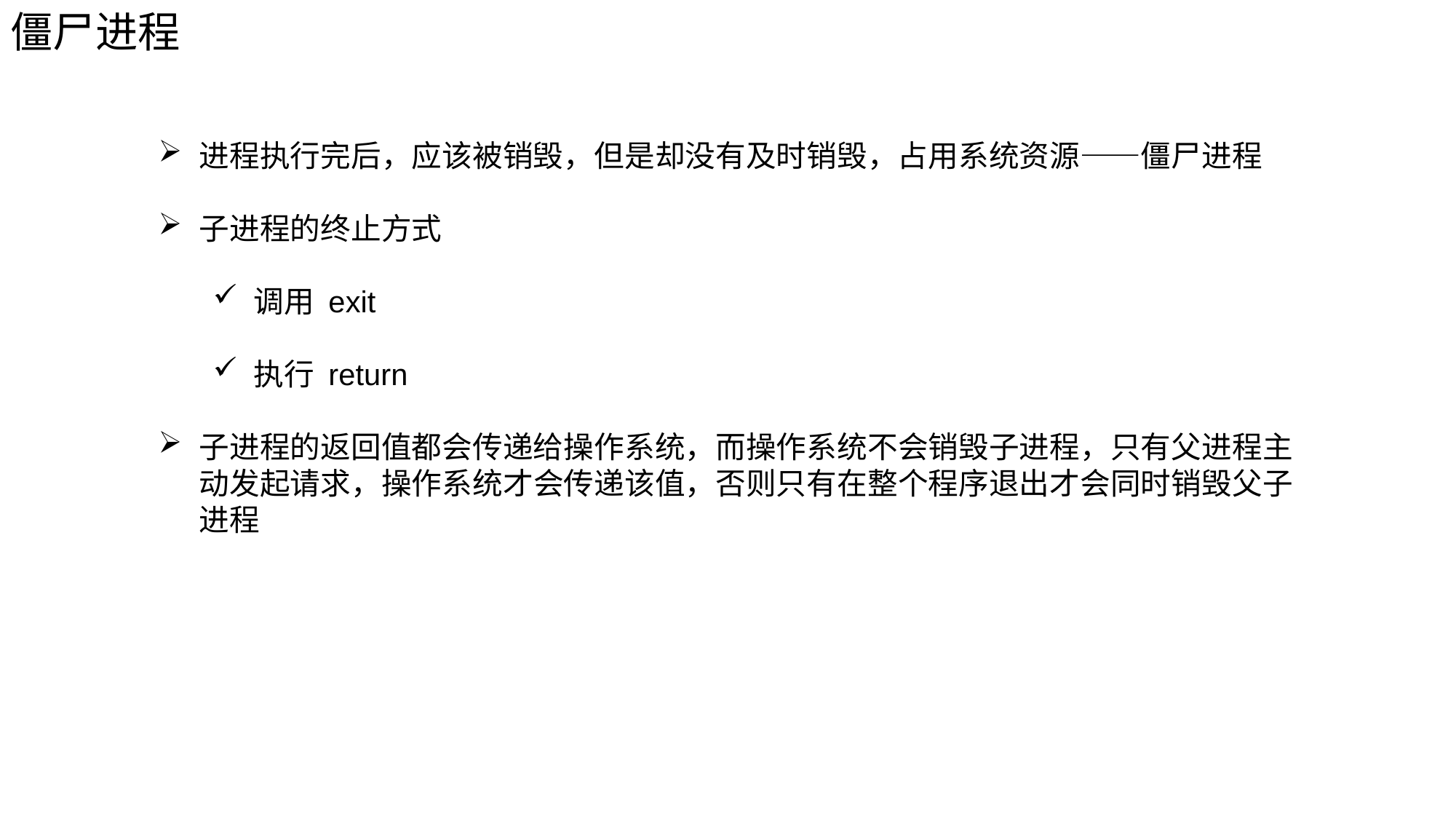

僵尸进程
进程执行完后，应该被销毁，但是却没有及时销毁，占用系统资源——僵尸进程

子进程的终止方式

调用 exit

执行 return

子进程的返回值都会传递给操作系统，而操作系统不会销毁子进程，只有父进程主动发起请求，操作系统才会传递该值，否则只有在整个程序退出才会同时销毁父子进程